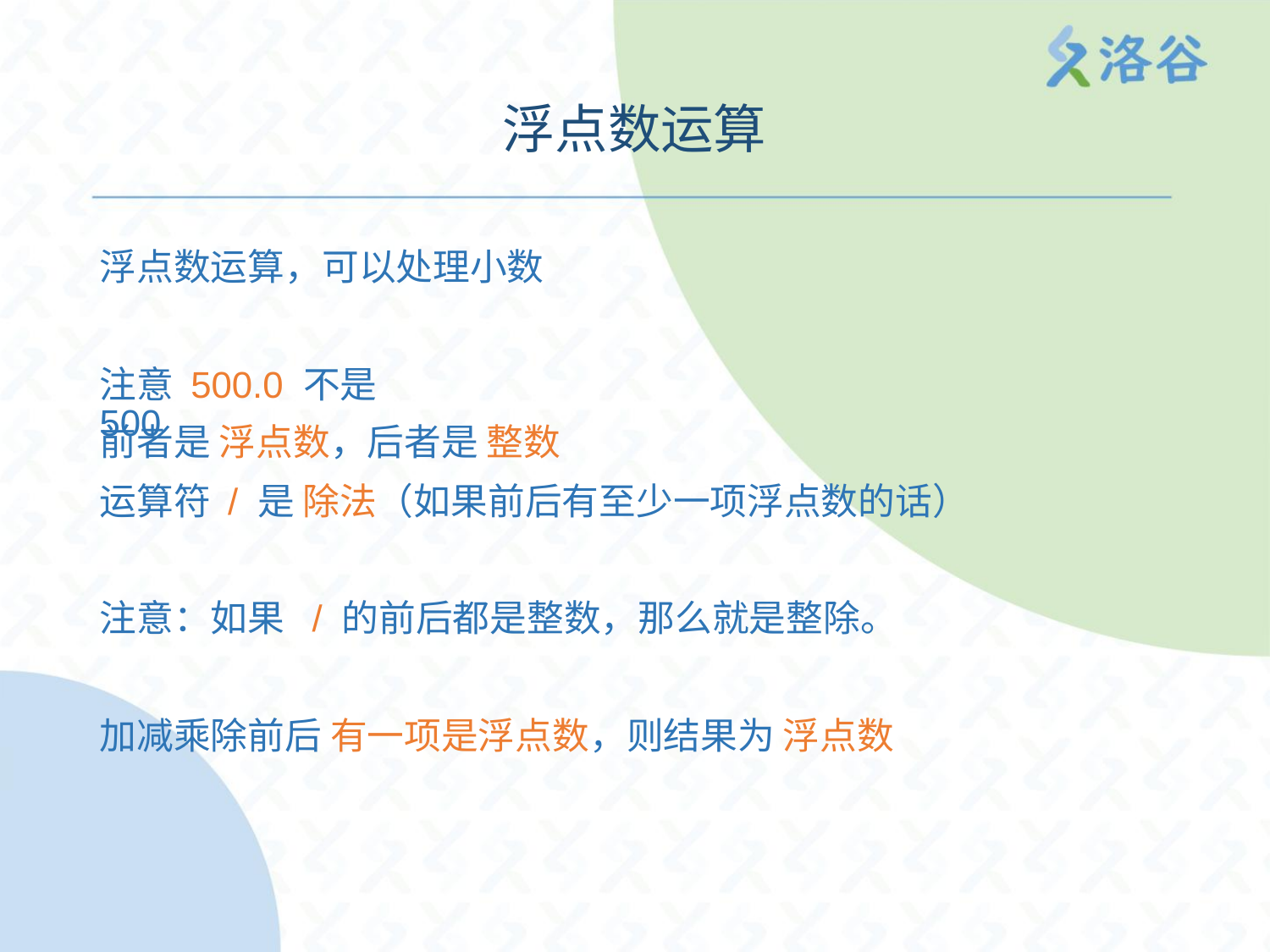

浮点数运算
浮点数运算，可以处理小数
注意 500.0 不是 500
前者是 浮点数，后者是 整数
运算符 / 是 除法（如果前后有至少一项浮点数的话）
注意：如果 / 的前后都是整数，那么就是整除。
加减乘除前后 有一项是浮点数，则结果为 浮点数